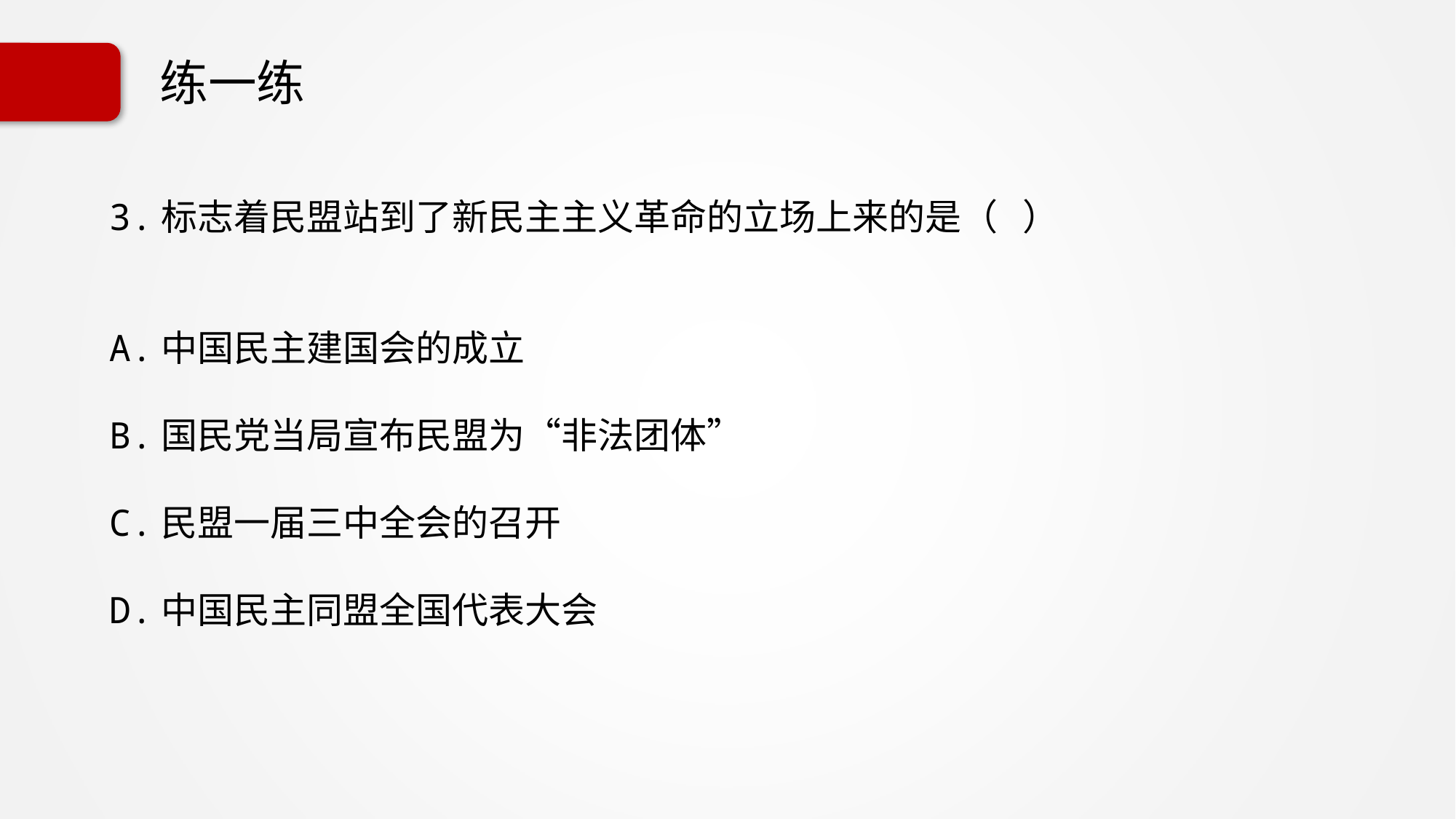

# 练一练
3.标志着民盟站到了新民主主义革命的立场上来的是（   ）

A.中国民主建国会的成立

B.国民党当局宣布民盟为“非法团体”

C.民盟一届三中全会的召开

D.中国民主同盟全国代表大会